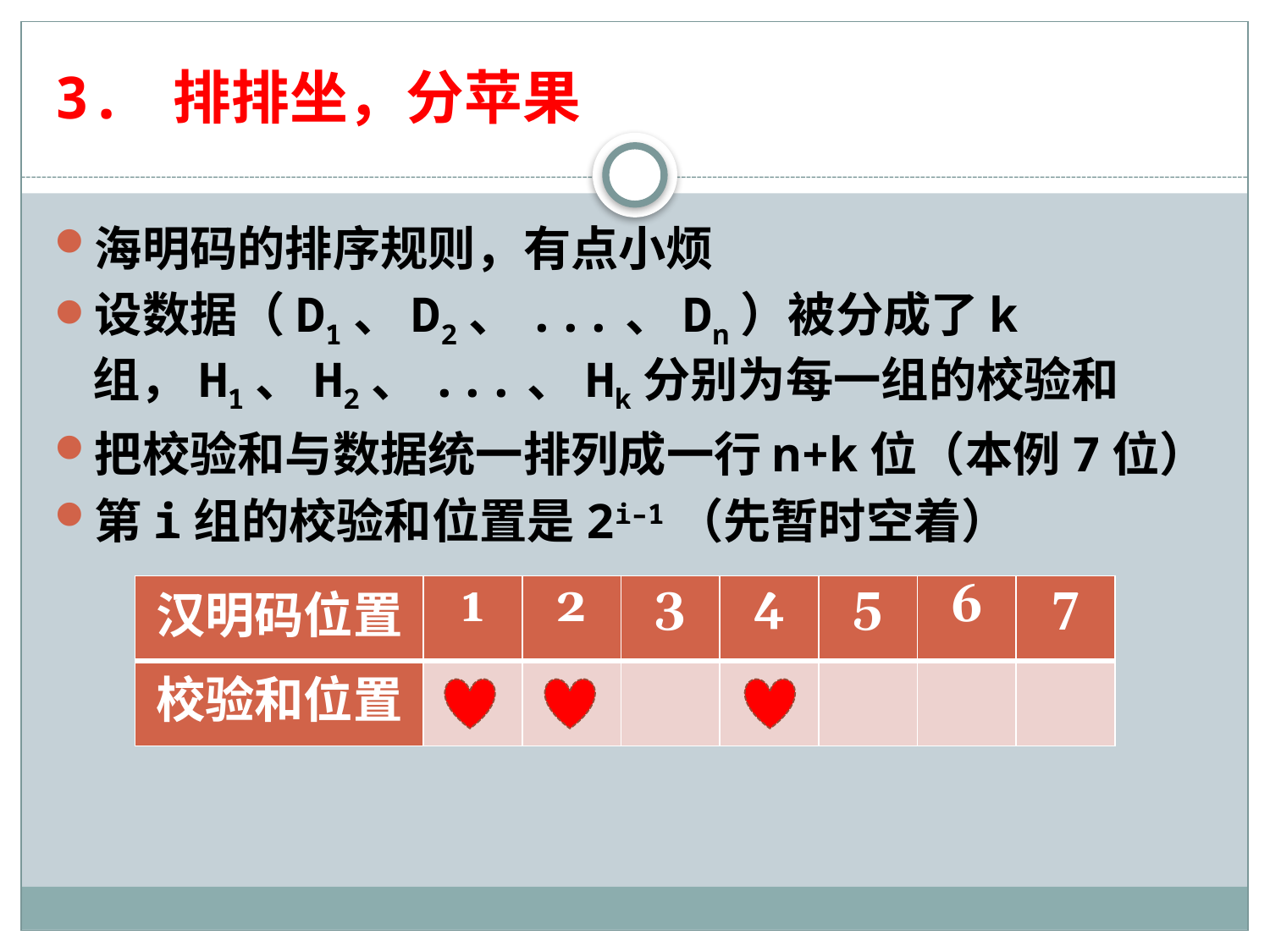

# 3. 排排坐，分苹果
海明码的排序规则，有点小烦
设数据（D1、D2、...、Dn）被分成了k组，H1、H2、...、Hk分别为每一组的校验和
把校验和与数据统一排列成一行n+k位（本例7位）
第i组的校验和位置是2i–1（先暂时空着）
| 汉明码位置 | 1 | 2 | 3 | 4 | 5 | 6 | 7 |
| --- | --- | --- | --- | --- | --- | --- | --- |
| 校验和位置 |  |  |  |  |  |  |  |